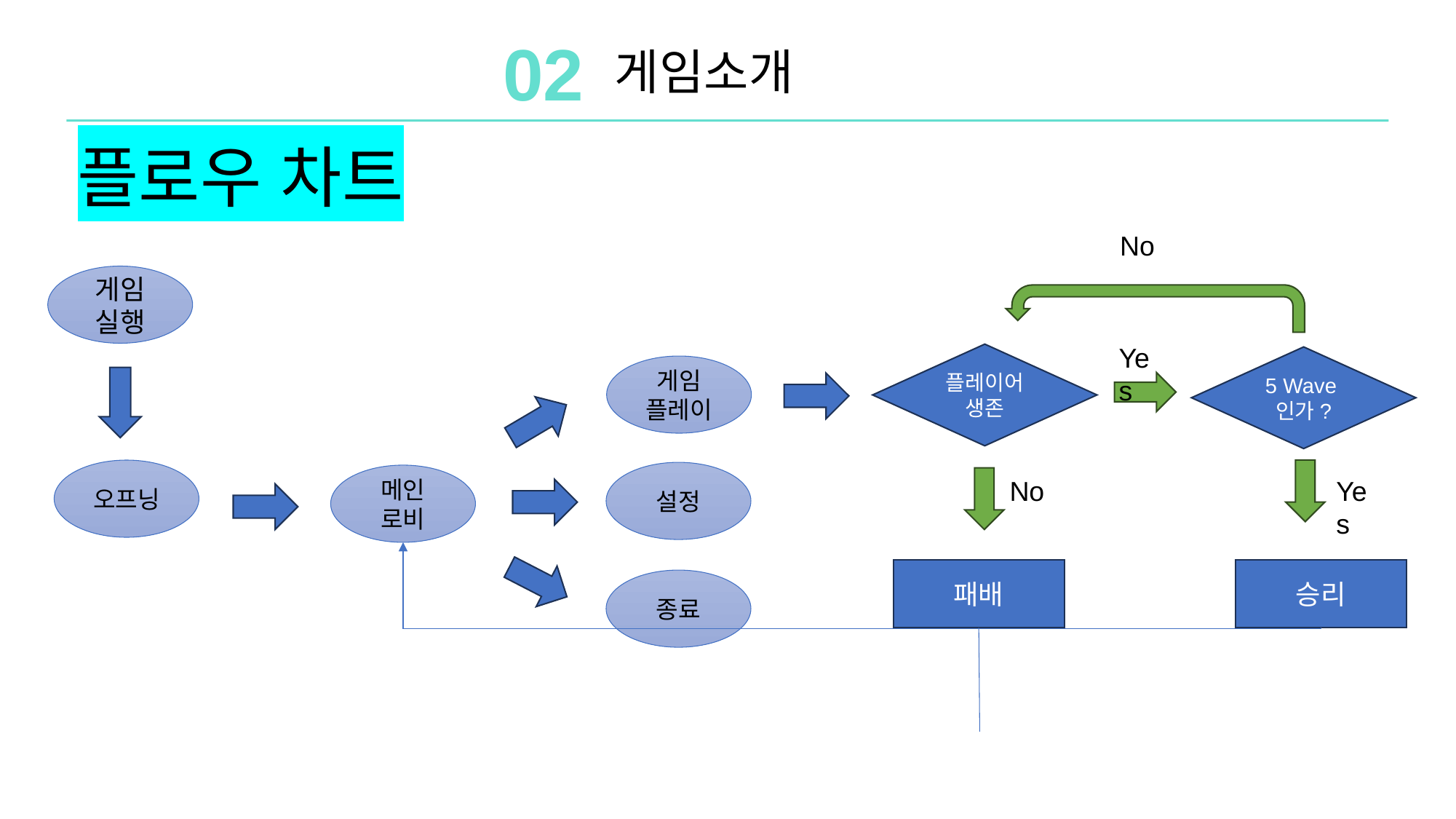

02
게임소개

플로우 차트
No
게임 실행

Yes
플레이어 생존
5 Wave인가?
게임 플레이

오프닝

설정
메인 로비

No
Yes

패배
승리
종료